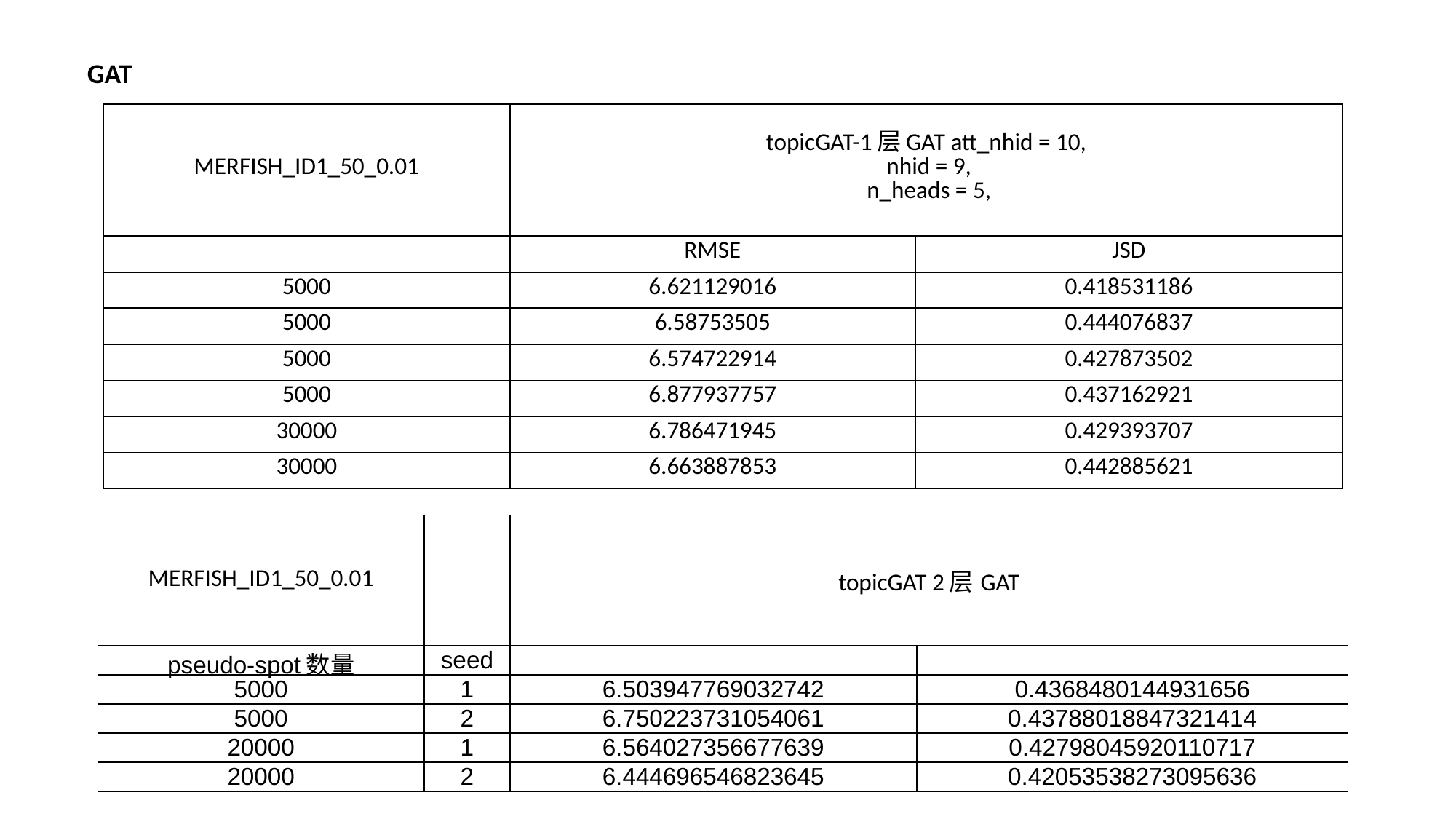

GAT

| MERFISH\_ID1\_50\_0.01 | topicGAT-1层GAT att\_nhid = 10, nhid = 9, n\_heads = 5, |  |
| --- | --- | --- |
|  | RMSE | JSD |
| 5000 | 6.621129016 | 0.418531186 |
| 5000 | 6.58753505 | 0.444076837 |
| 5000 | 6.574722914 | 0.427873502 |
| 5000 | 6.877937757 | 0.437162921 |
| 30000 | 6.786471945 | 0.429393707 |
| 30000 | 6.663887853 | 0.442885621 |
| MERFISH\_ID1\_50\_0.01 |  | topicGAT 2层GAT |  |
| --- | --- | --- | --- |
| pseudo-spot数量 | seed |  |  |
| 5000 | 1 | 6.503947769032742 | 0.4368480144931656 |
| 5000 | 2 | 6.750223731054061 | 0.43788018847321414 |
| 20000 | 1 | 6.564027356677639 | 0.42798045920110717 |
| 20000 | 2 | 6.444696546823645 | 0.42053538273095636 |